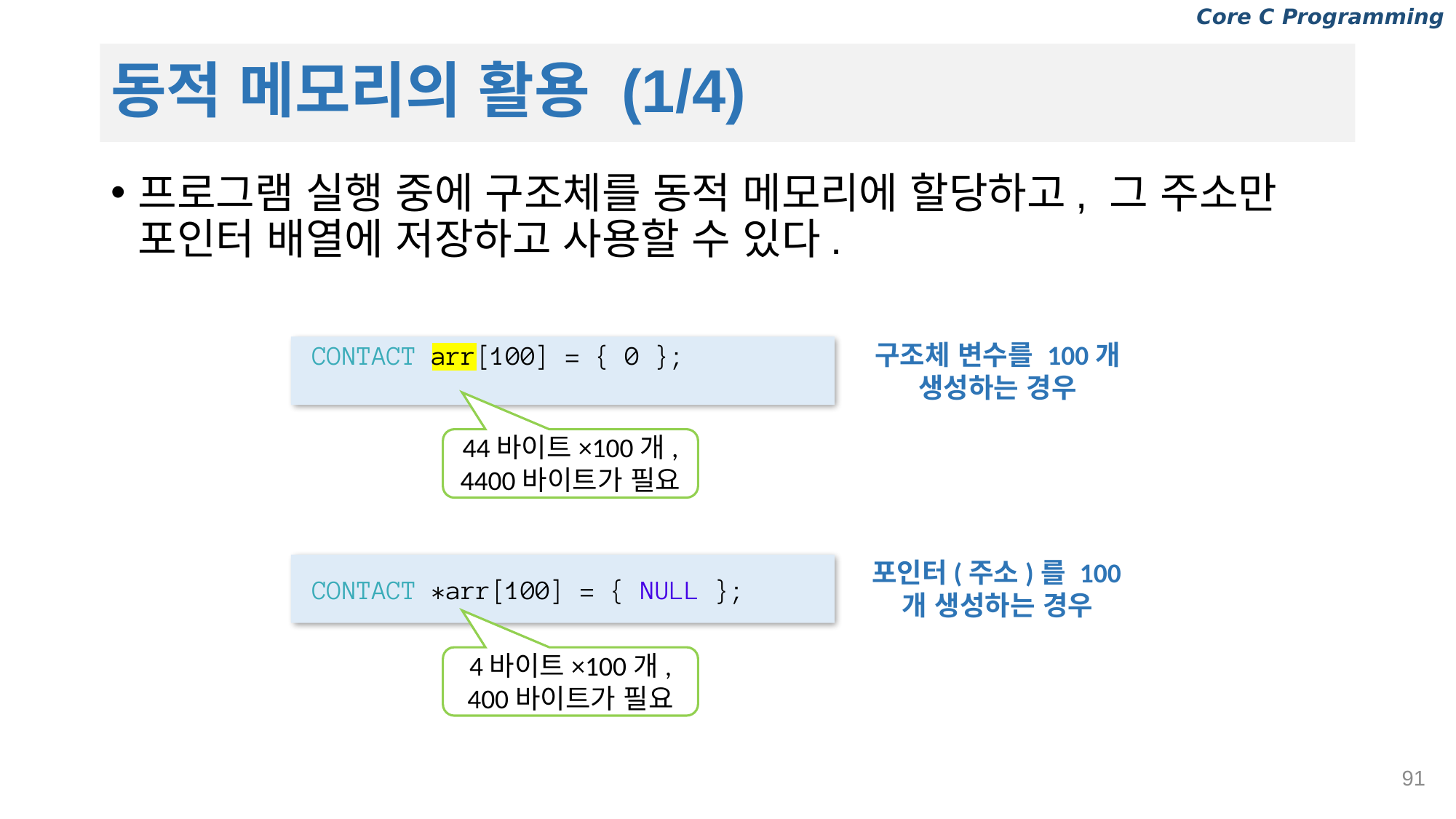

# 동적 메모리의 활용 (1/4)
프로그램 실행 중에 구조체를 동적 메모리에 할당하고, 그 주소만 포인터 배열에 저장하고 사용할 수 있다.

구조체 변수를 100개 생성하는 경우
CONTACT arr[100] = { 0 };
44바이트×100개, 4400바이트가 필요
포인터(주소)를 100개 생성하는 경우
CONTACT *arr[100] = { NULL };
4바이트×100개, 400바이트가 필요
91